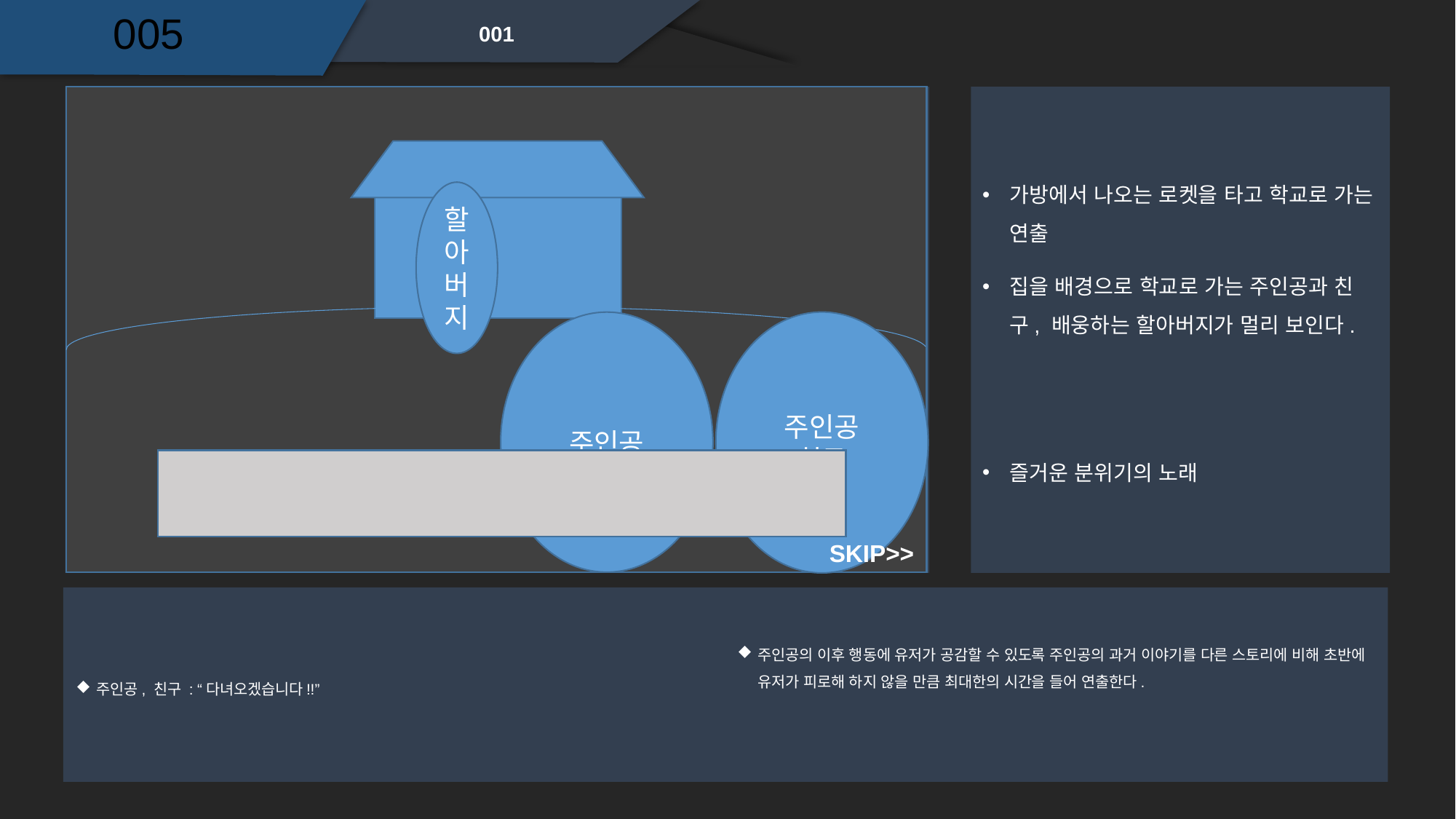

005
001

가방에서 나오는 로켓을 타고 학교로 가는 연출
집을 배경으로 학교로 가는 주인공과 친구, 배웅하는 할아버지가 멀리 보인다.
할아버지

주인공
주인공
친구
즐거운 분위기의 노래

SKIP>>
주인공, 친구 : “다녀오겠습니다!!”
주인공의 이후 행동에 유저가 공감할 수 있도록 주인공의 과거 이야기를 다른 스토리에 비해 초반에 유저가 피로해 하지 않을 만큼 최대한의 시간을 들어 연출한다.